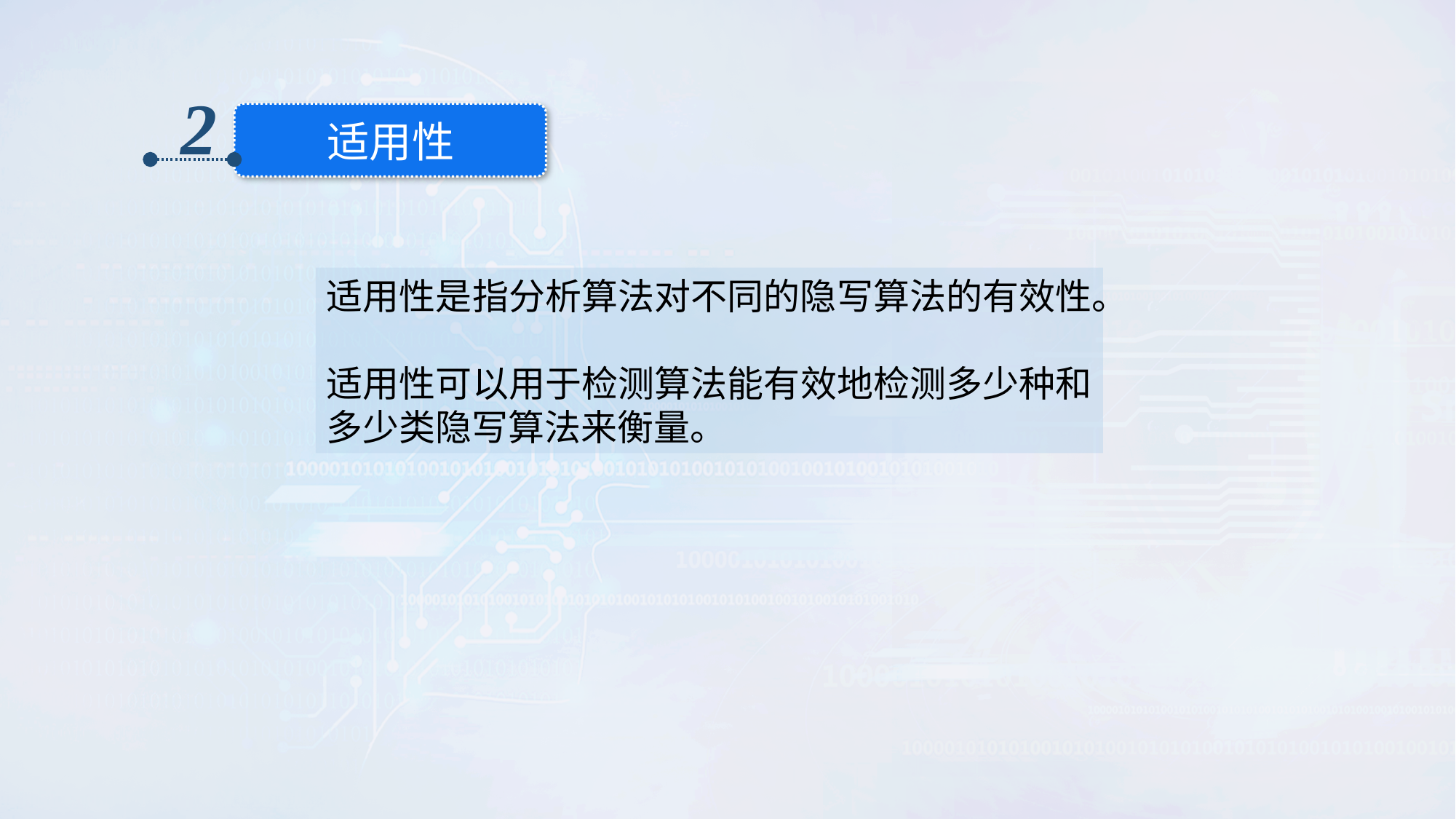

2

适用性
适用性是指分析算法对不同的隐写算法的有效性。

适用性可以用于检测算法能有效地检测多少种和多少类隐写算法来衡量。